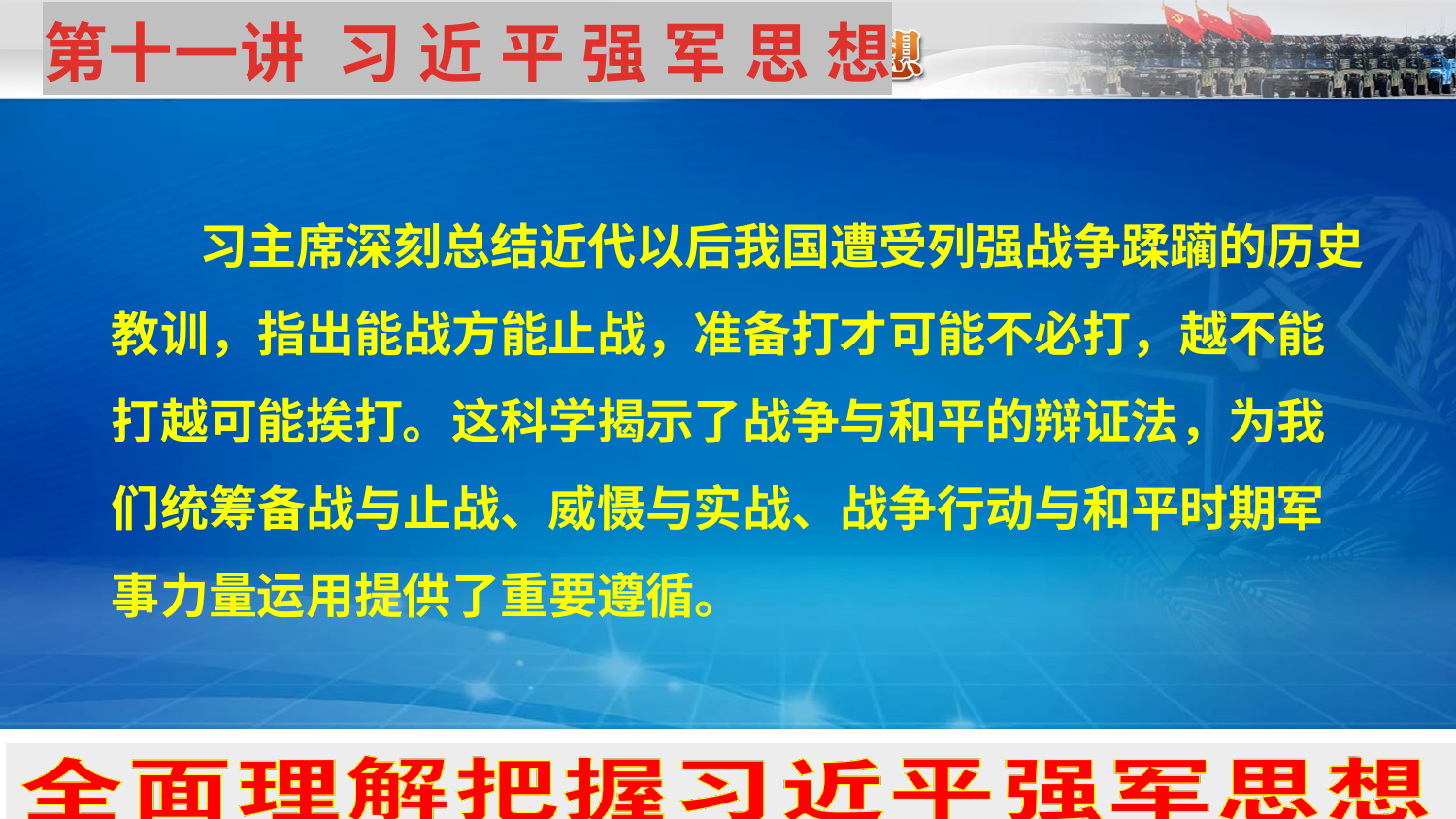

习主席深刻总结近代以后我国遭受列强战争蹂躏的历史教训，指出能战方能止战，准备打才可能不必打，越不能打越可能挨打。这科学揭示了战争与和平的辩证法，为我们统筹备战与止战、威慑与实战、战争行动与和平时期军事力量运用提供了重要遵循。